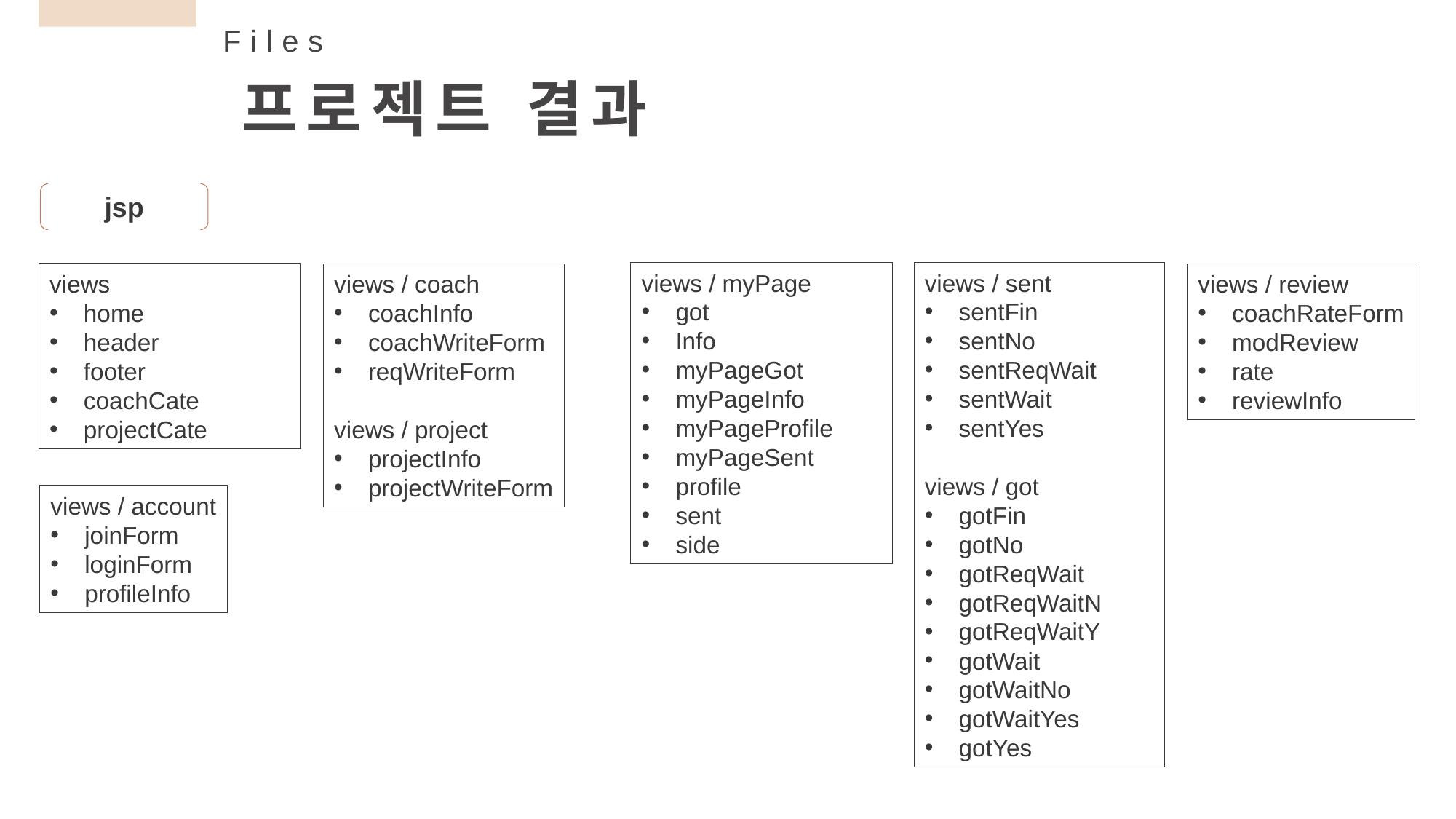

Files
프로젝트 결과
jsp
views / myPage
got
Info
myPageGot
myPageInfo
myPageProfile
myPageSent
profile
sent
side
views / sent
sentFin
sentNo
sentReqWait
sentWait
sentYes

views / got
gotFin
gotNo
gotReqWait
gotReqWaitN
gotReqWaitY
gotWait
gotWaitNo
gotWaitYes
gotYes
views
home
header
footer
coachCate
projectCate
views / coach
coachInfo
coachWriteForm
reqWriteForm

views / project
projectInfo
projectWriteForm
views / review
coachRateForm
modReview
rate
reviewInfo
views / account
joinForm
loginForm
profileInfo